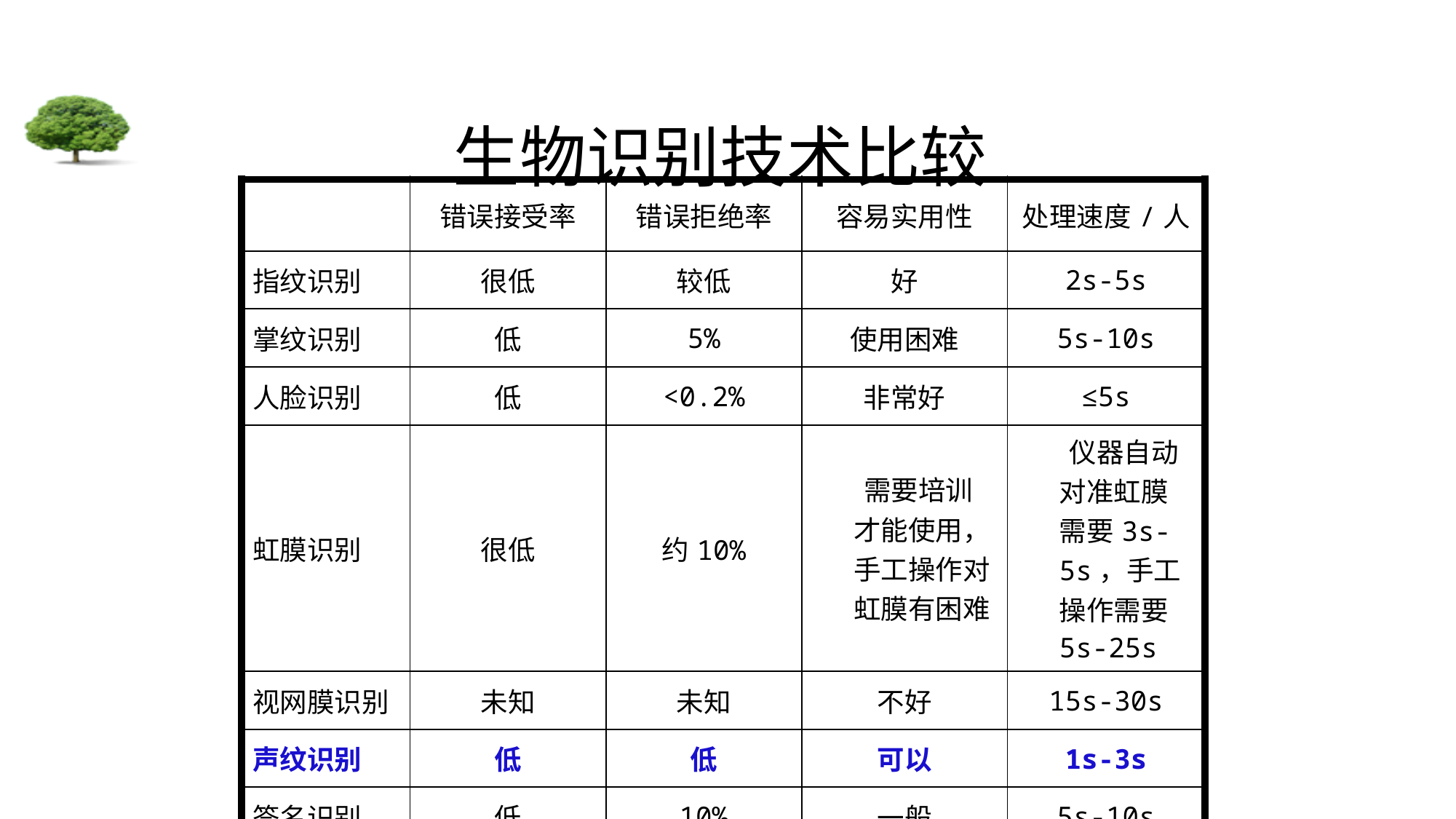

# 生物识别技术比较
|  | 错误接受率 | 错误拒绝率 | 容易实用性 | 处理速度/人 |
| --- | --- | --- | --- | --- |
| 指纹识别 | 很低 | 较低 | 好 | 2s-5s |
| 掌纹识别 | 低 | 5% | 使用困难 | 5s-10s |
| 人脸识别 | 低 | <0.2% | 非常好 | ≤5s |
| 虹膜识别 | 很低 | 约10% | 需要培训才能使用，手工操作对虹膜有困难 | 仪器自动对准虹膜需要3s-5s，手工操作需要5s-25s |
| 视网膜识别 | 未知 | 未知 | 不好 | 15s-30s |
| 声纹识别 | 低 | 低 | 可以 | 1s-3s |
| 签名识别 | 低 | 10% | 一般 | 5s-10s |